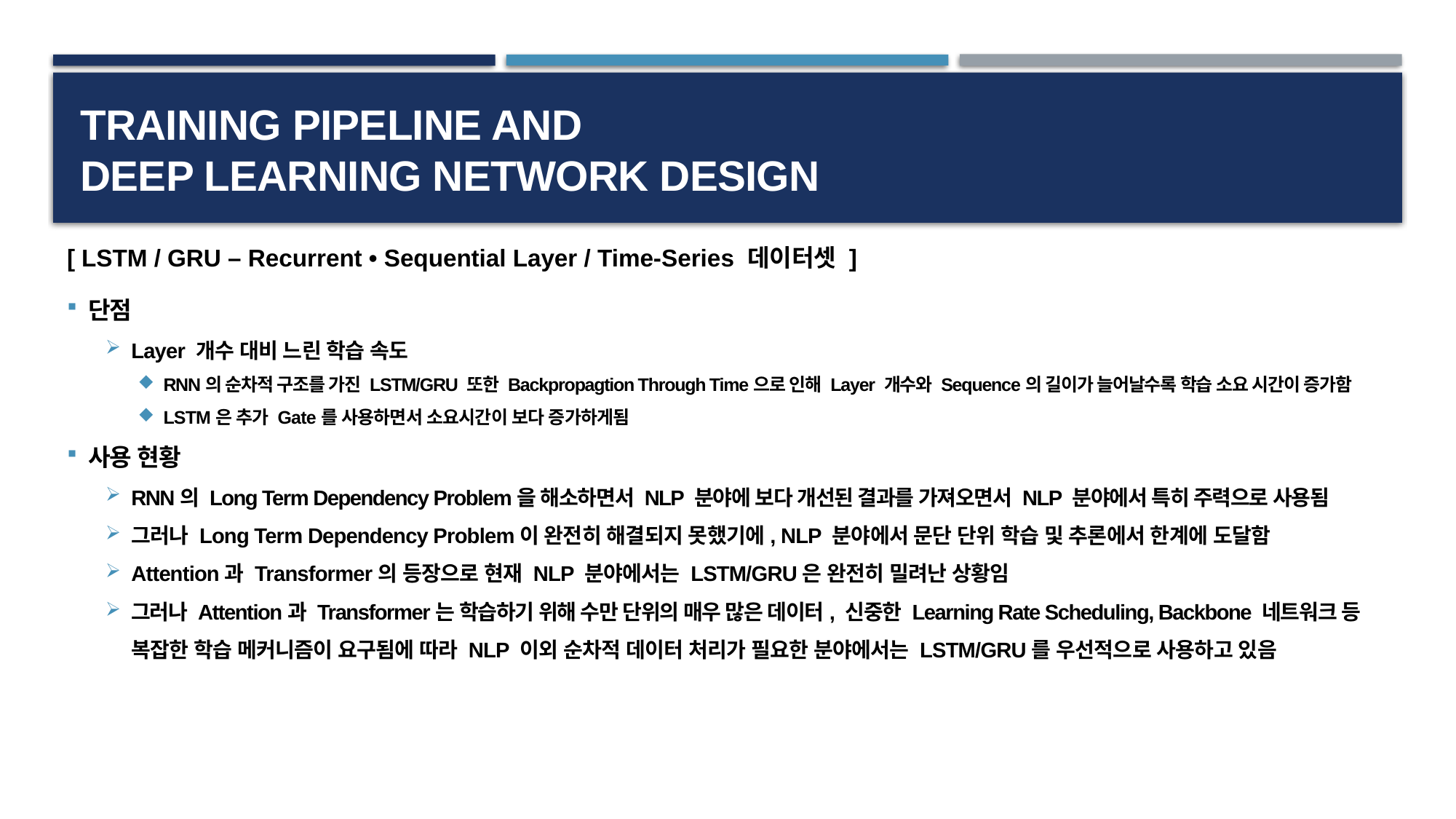

# Training PipeLine and Deep Learning Network Design
[ LSTM / GRU – Recurrent • Sequential Layer / Time-Series 데이터셋 ]
단점
Layer 개수 대비 느린 학습 속도
RNN의 순차적 구조를 가진 LSTM/GRU 또한 Backpropagtion Through Time으로 인해 Layer 개수와 Sequence의 길이가 늘어날수록 학습 소요 시간이 증가함
LSTM은 추가 Gate를 사용하면서 소요시간이 보다 증가하게됨
사용 현황
RNN의 Long Term Dependency Problem을 해소하면서 NLP 분야에 보다 개선된 결과를 가져오면서 NLP 분야에서 특히 주력으로 사용됨
그러나 Long Term Dependency Problem이 완전히 해결되지 못했기에, NLP 분야에서 문단 단위 학습 및 추론에서 한계에 도달함
Attention과 Transformer의 등장으로 현재 NLP 분야에서는 LSTM/GRU은 완전히 밀려난 상황임
그러나 Attention과 Transformer는 학습하기 위해 수만 단위의 매우 많은 데이터, 신중한 Learning Rate Scheduling, Backbone 네트워크 등 복잡한 학습 메커니즘이 요구됨에 따라 NLP 이외 순차적 데이터 처리가 필요한 분야에서는 LSTM/GRU를 우선적으로 사용하고 있음